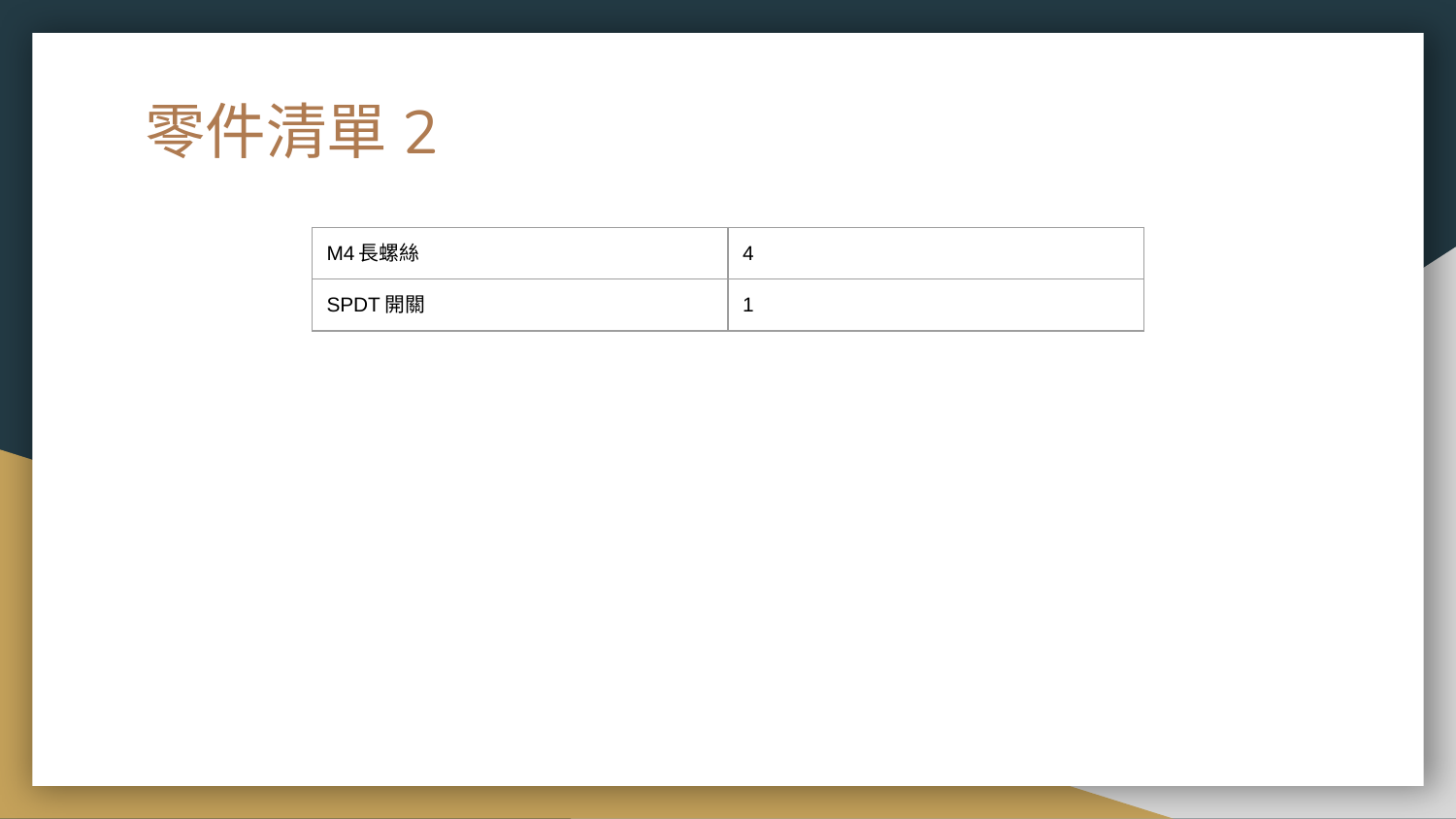

# 零件清單2
| M4長螺絲 | 4 |
| --- | --- |
| SPDT開關 | 1 |